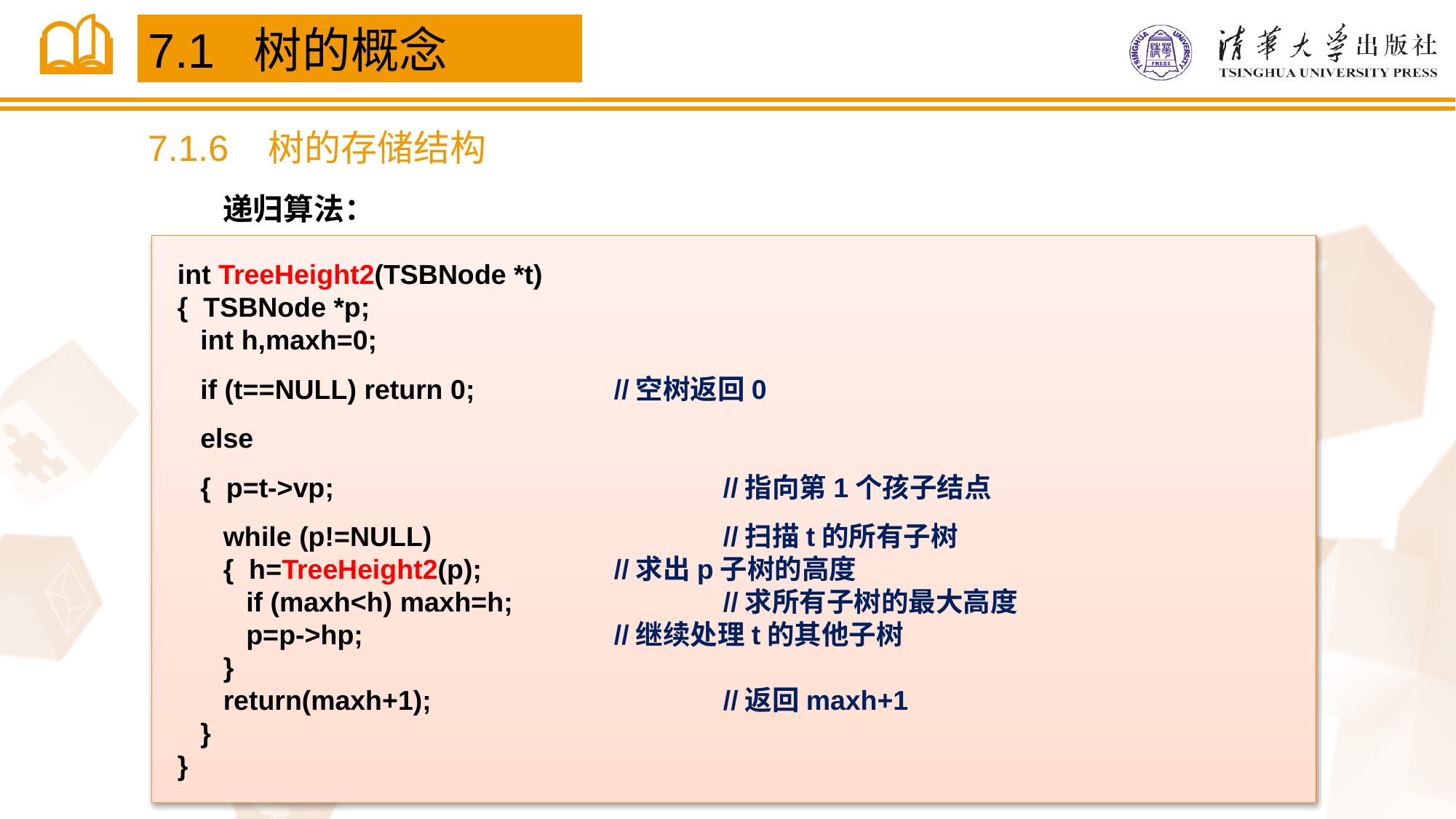

7.1  树的概念
7.1.6   树的存储结构
递归算法：
int TreeHeight2(TSBNode *t)
{  TSBNode *p;
   int h,maxh=0;
   if (t==NULL) return 0;		//空树返回0
   else
   {  p=t->vp;				//指向第1个孩子结点
      while (p!=NULL)			//扫描t的所有子树
      {  h=TreeHeight2(p);		//求出p子树的高度
         if (maxh<h) maxh=h;		//求所有子树的最大高度
         p=p->hp;			//继续处理t的其他子树
      }
      return(maxh+1);			//返回maxh+1
   }
}